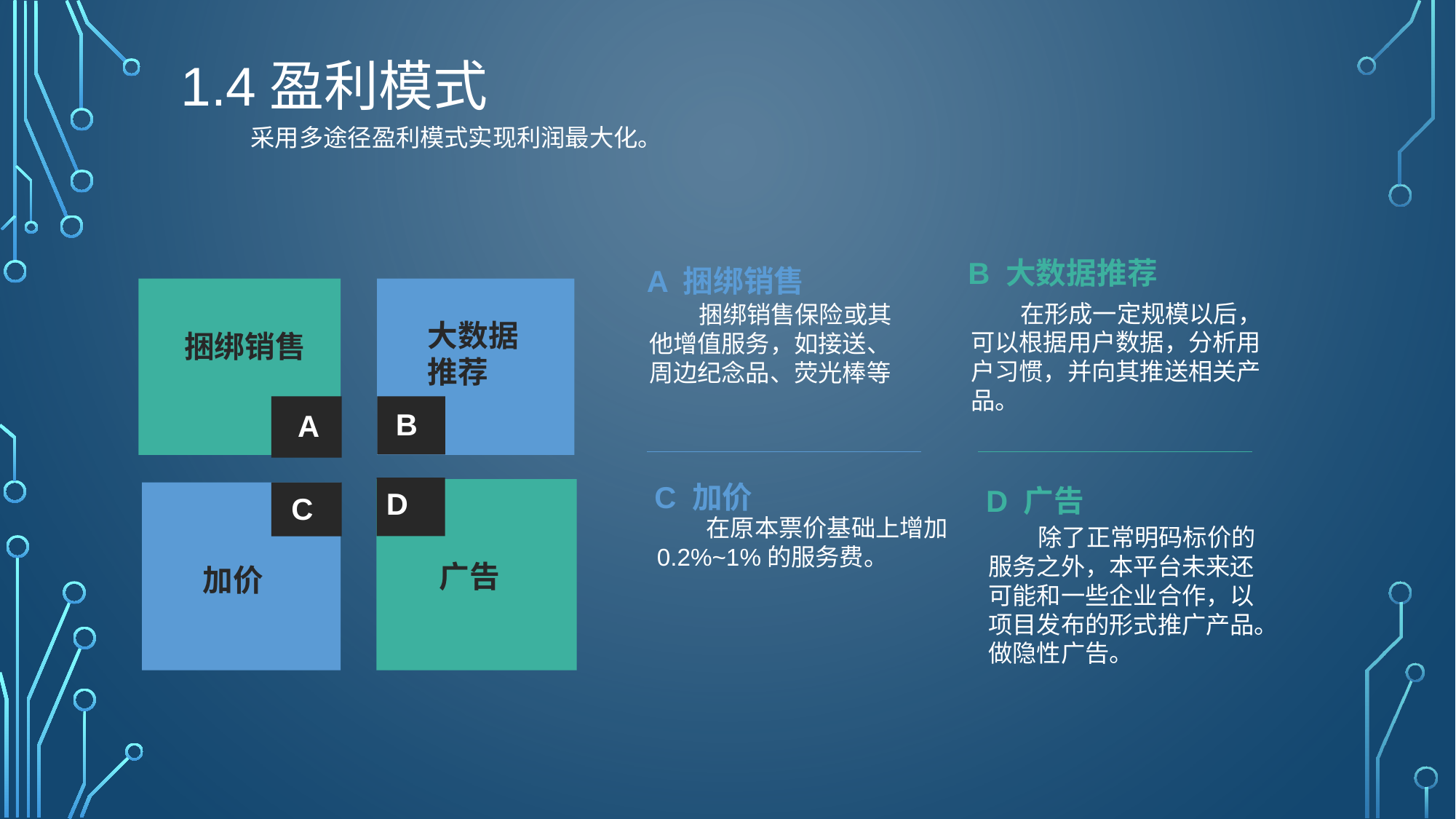

# 1.4盈利模式
采用多途径盈利模式实现利润最大化。
B 大数据推荐
A 捆绑销售

        在形成一定规模以后，可以根据用户数据，分析用户习惯，并向其推送相关产品。
        捆绑销售保险或其他增值服务，如接送、周边纪念品、荧光棒等
大数据推荐
捆绑销售

B
A
C 加价
D 广告

D

C
        在原本票价基础上增加0.2%~1%的服务费。
        除了正常明码标价的服务之外，本平台未来还可能和一些企业合作，以项目发布的形式推广产品。做隐性广告。
广告
加价